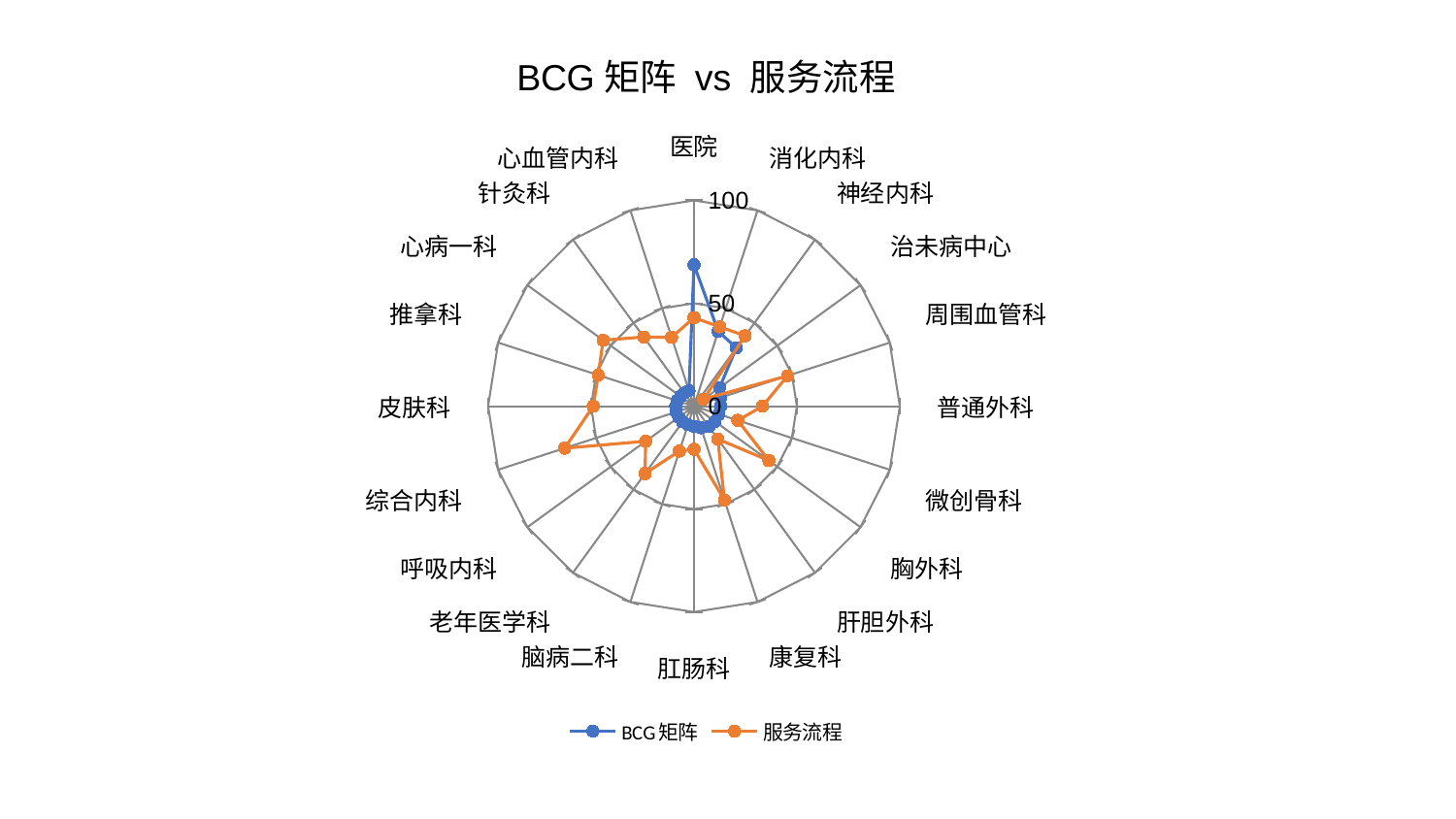

### Chart: BCG矩阵 vs 服务流程

| Category | BCG矩阵 | 服务流程 |
|---|---|---|
| 医院 | 68.70479041579921 | 43.00614871842 |
| 消化内科 | 38.201242750594105 | 40.56735562646109 |
| 神经内科 | 35.09373914093874 | 42.27054796801529 |
| 治未病中心 | 15.384758393522361 | 5.798534637505888 |
| 周围血管科 | 13.598071083905406 | 47.799475546847056 |
| 普通外科 | 12.945096098330223 | 33.32276239060627 |
| 微创骨科 | 12.707098573465183 | 22.407384338102126 |
| 胸外科 | 12.696768523526673 | 44.992855978878836 |
| 肝胆外科 | 12.351161971714973 | 19.738464617298295 |
| 康复科 | 11.014361015595108 | 47.94744008039277 |
| 肛肠科 | 9.824344083398922 | 20.935126706545557 |
| 脑病二科 | 9.438690227669866 | 22.931401800047592 |
| 老年医学科 | 9.398632375111132 | 40.422516199617206 |
| 呼吸内科 | 9.179232181881575 | 29.031597729595916 |
| 综合内科 | 9.115948943446384 | 66.06151852587537 |
| 皮肤科 | 8.86769690979227 | 48.94082235109667 |
| 推拿科 | 8.569382185815336 | 48.896548007248576 |
| 心病一科 | 8.090303218673338 | 54.53800658200231 |
| 针灸科 | 7.935428421951711 | 41.55566397245758 |
| 心血管内科 | 7.8982571192544295 | 35.182041512480204 |
83